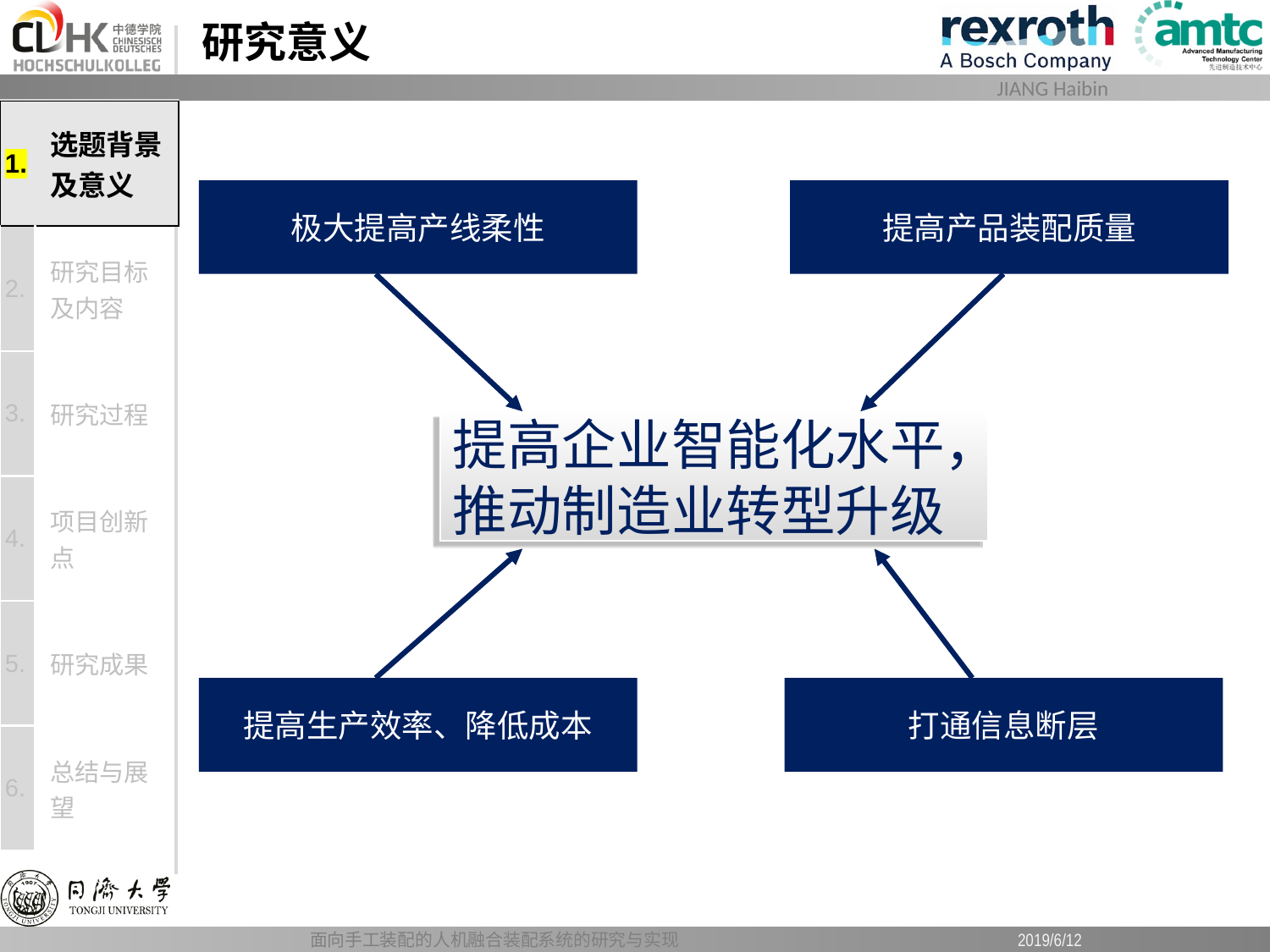

# 研究意义

| 1. | 选题背景及意义 |
| --- | --- |
| 2. | 研究目标及内容 |
| 3. | 研究过程 |
| 4. | 项目创新点 |
| 5. | 研究成果 |
| 6. | 总结与展望 |
极大提高产线柔性
提高产品装配质量
提高企业智能化水平，推动制造业转型升级
提高生产效率、降低成本
打通信息断层
面向手工装配的人机融合装配系统的研究与实现
2019/6/12